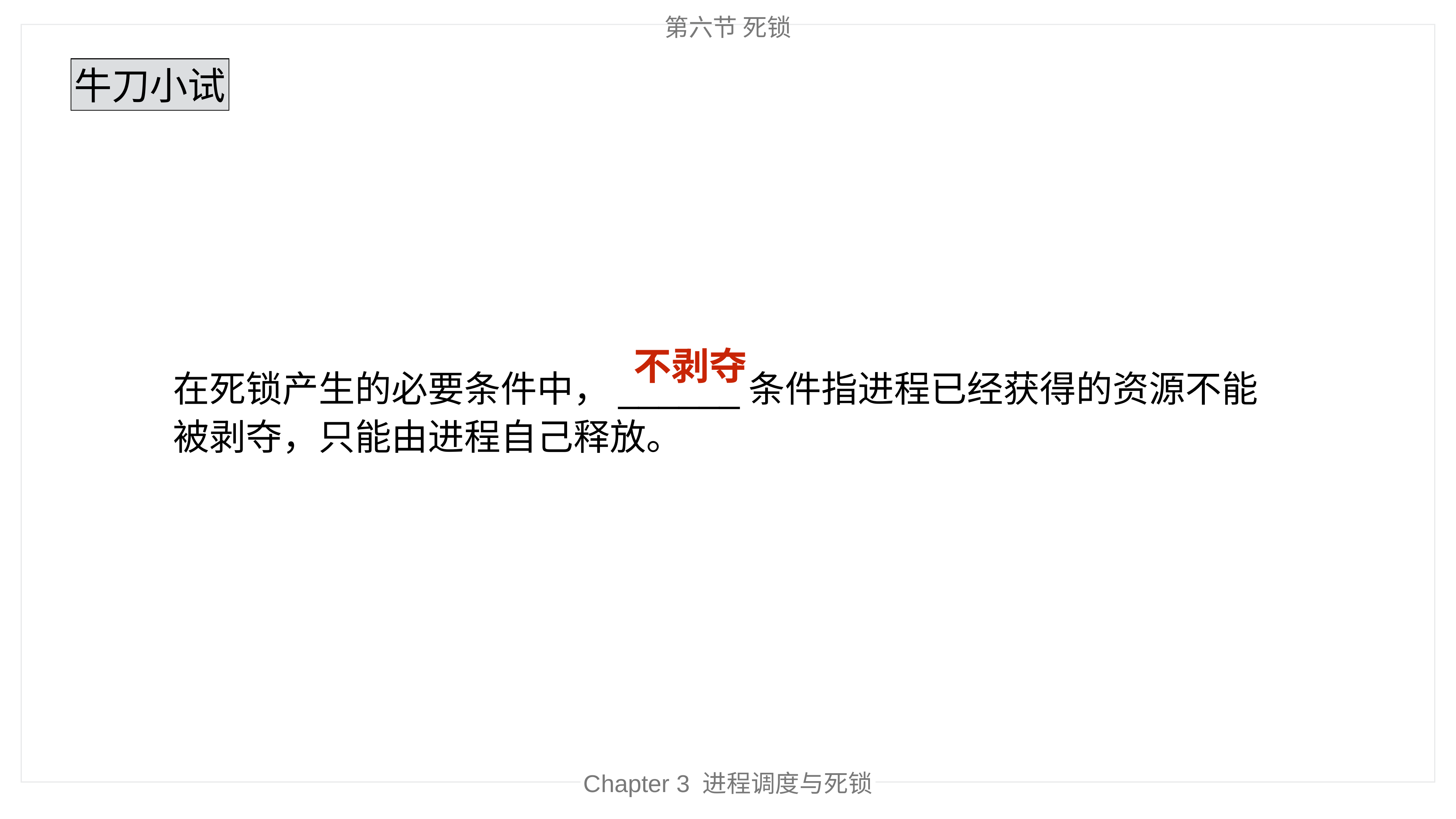

第六节 死锁
牛刀小试
不剥夺
在死锁产生的必要条件中，______条件指进程已经获得的资源不能被剥夺，只能由进程自己释放。
Chapter 3 进程调度与死锁